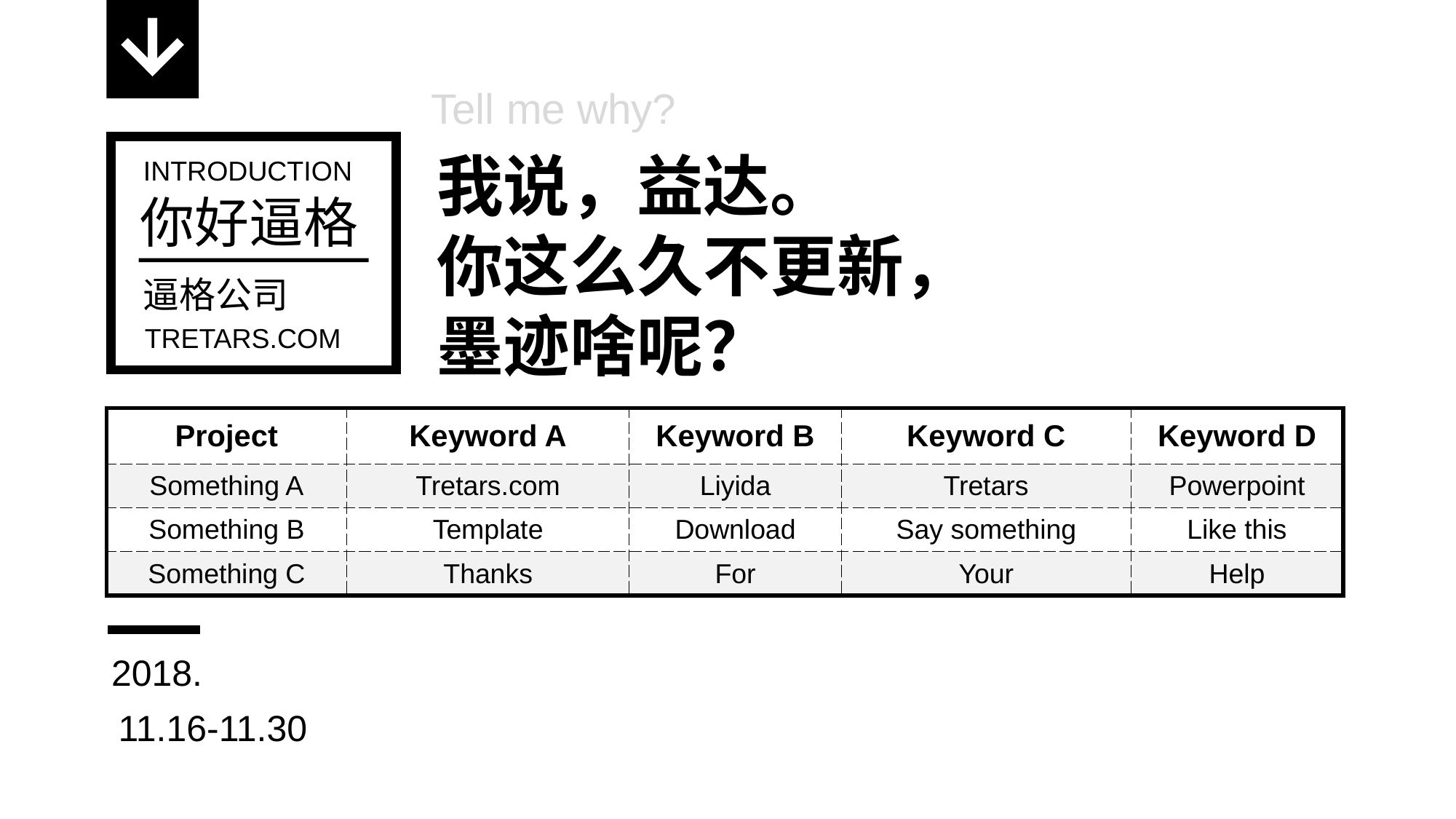

Tell me why?

INTRODUCTION
你好逼格

逼格公司
TRETARS.COM
我说，益达。
你这么久不更新，
墨迹啥呢？
| Project | Keyword A | Keyword B | Keyword C | Keyword D |
| --- | --- | --- | --- | --- |
| Something A | Tretars.com | Liyida | Tretars | Powerpoint |
| Something B | Template | Download | Say something | Like this |
| Something C | Thanks | For | Your | Help |
2018.
11.16-11.30